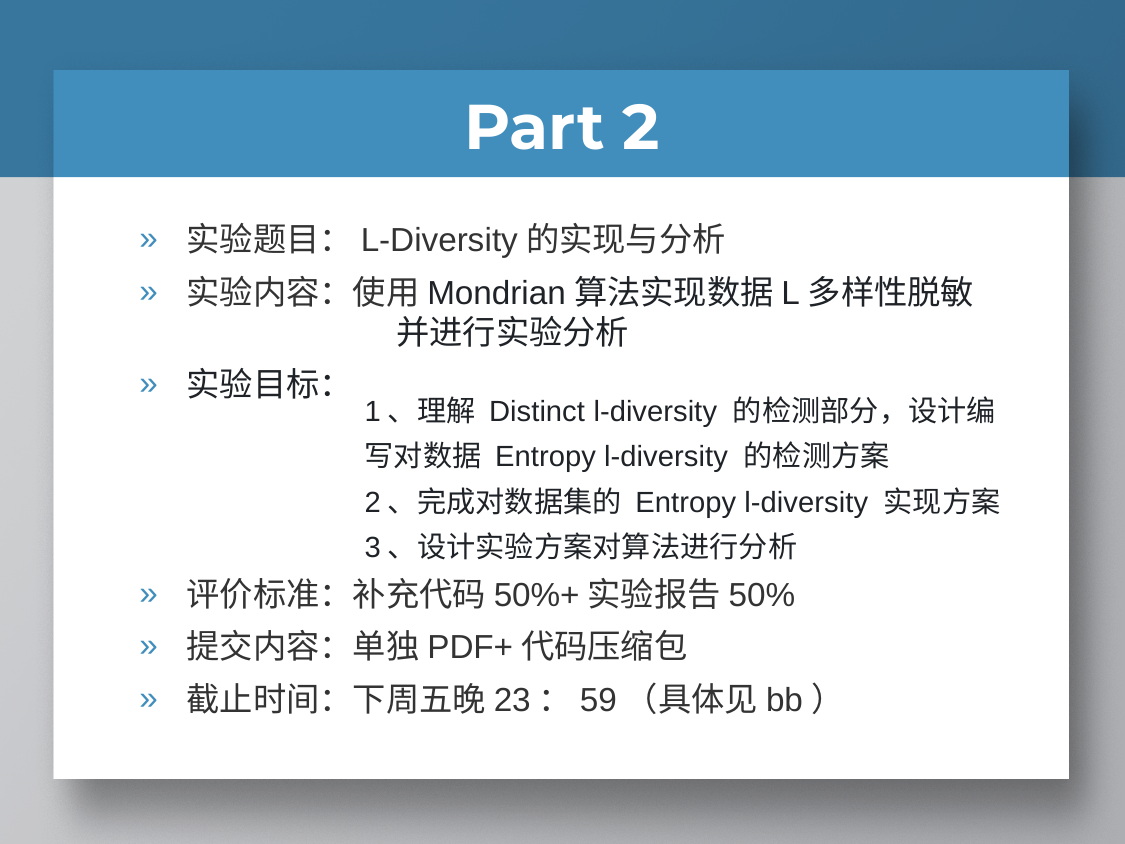

# Part 2
实验题目：L-Diversity的实现与分析
实验内容：使用Mondrian算法实现数据L多样性脱敏
	        并进行实验分析
实验目标：

评价标准：补充代码50%+实验报告50%
提交内容：单独PDF+代码压缩包
截止时间：下周五晚23：59（具体见bb）

1、理解 Distinct l-diversity 的检测部分，设计编写对数据 Entropy l-diversity 的检测方案
2、完成对数据集的 Entropy l-diversity 实现方案
3、设计实验方案对算法进行分析